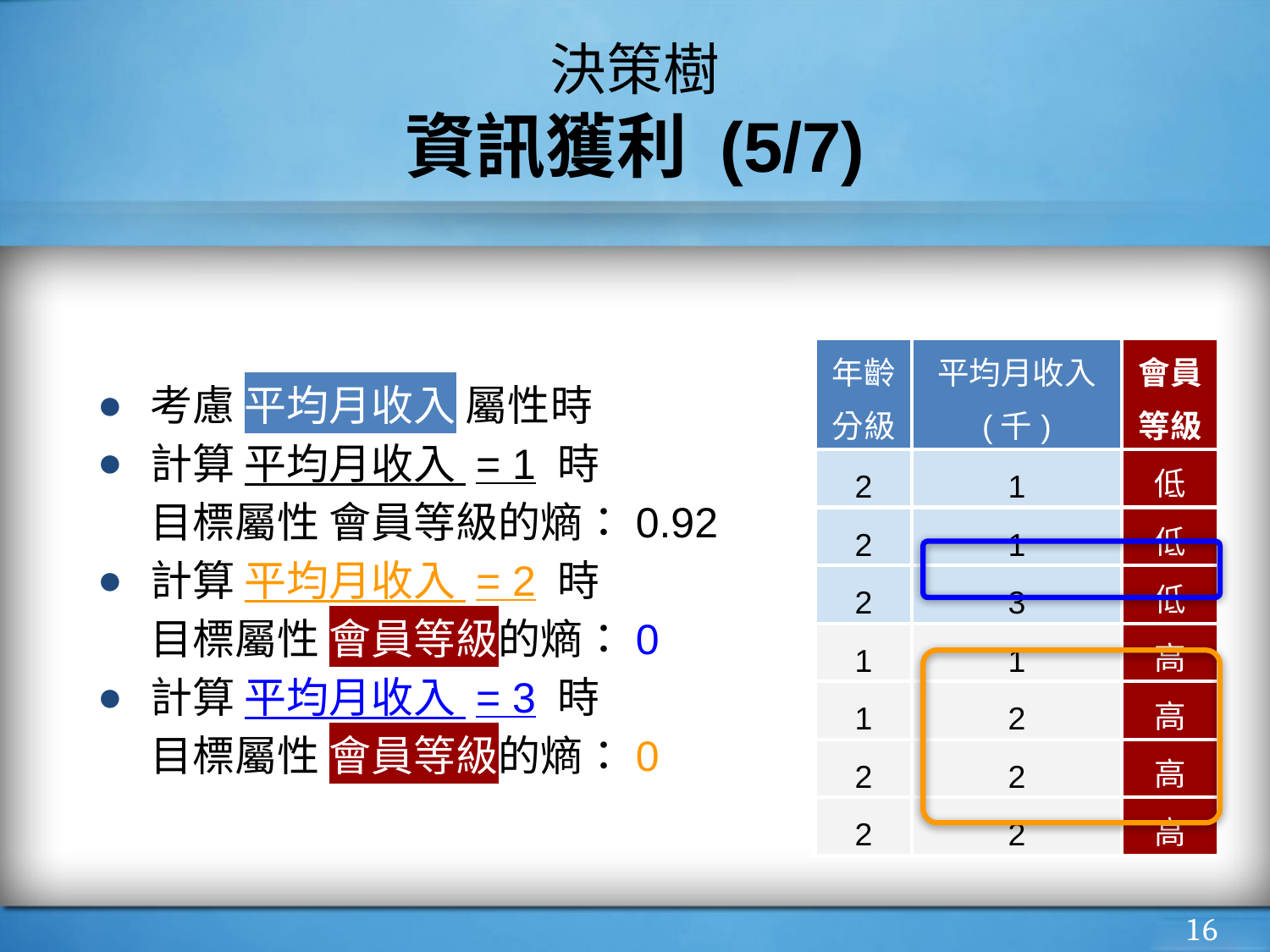

# 決策樹
資訊獲利 (5/7)
考慮 平均月收入 屬性時
計算 平均月收入 = 1 時
目標屬性 會員等級的熵：0.92
計算 平均月收入 = 2 時
目標屬性 會員等級的熵：0
計算 平均月收入 = 3 時
目標屬性 會員等級的熵：0
| 年齡 分級 | 平均月收入 (千) | 會員等級 |
| --- | --- | --- |
| 2 | 1 | 低 |
| 2 | 1 | 低 |
| 2 | 3 | 低 |
| 1 | 1 | 高 |
| 1 | 2 | 高 |
| 2 | 2 | 高 |
| 2 | 2 | 高 |

16